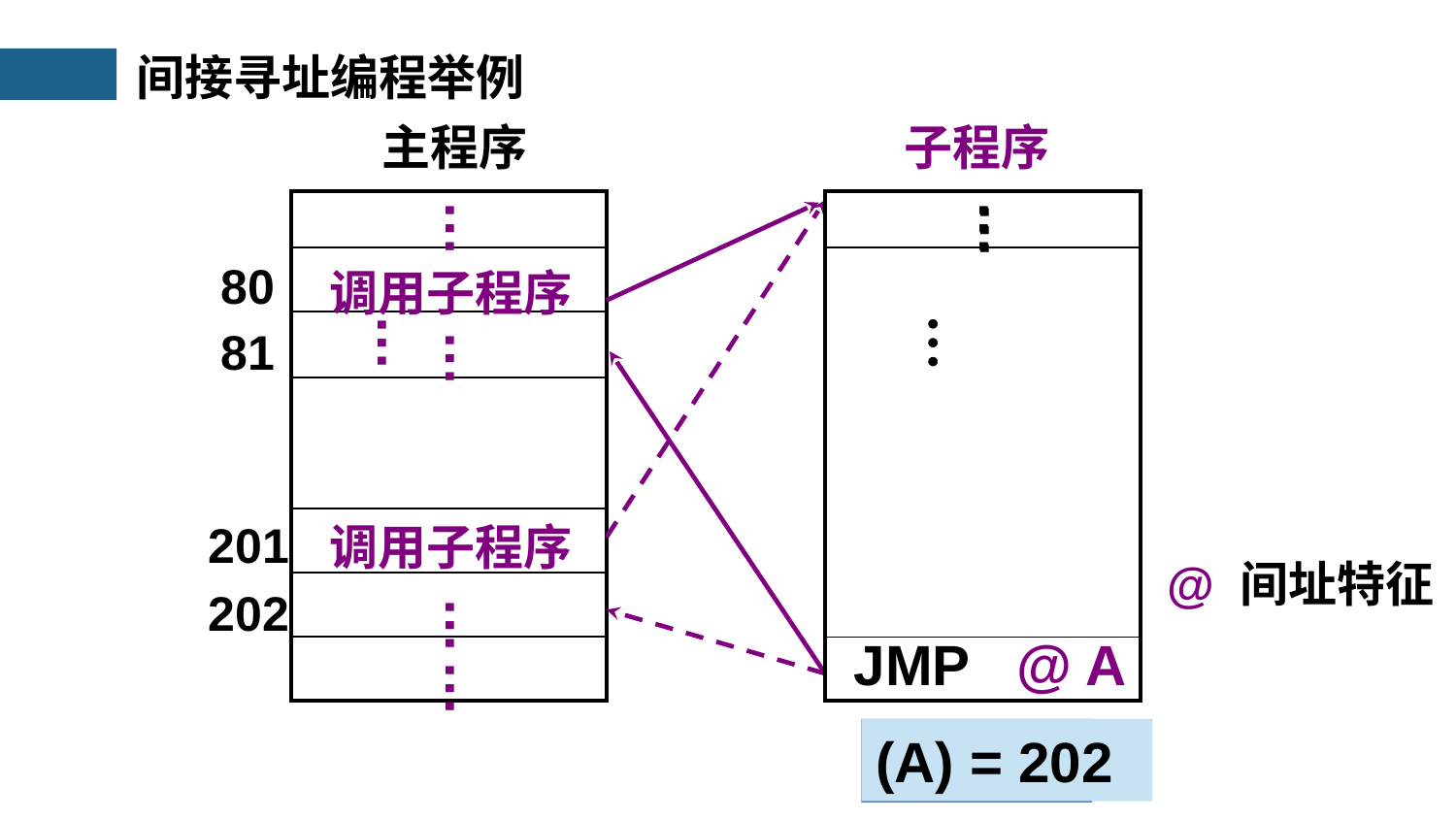

间接寻址编程举例
主程序
子程序
…
 　　…

…
…
 　　…

|  |
| --- |
|  |
|  |
|  |
|  |
|  |
|  |
|  |
| --- |
|  |
|  |

80
81
201
202
调用子程序
 …     …

调用子程序
@ 间址特征
…
…

JMP   @ A
(A) = 81

(A) = 202